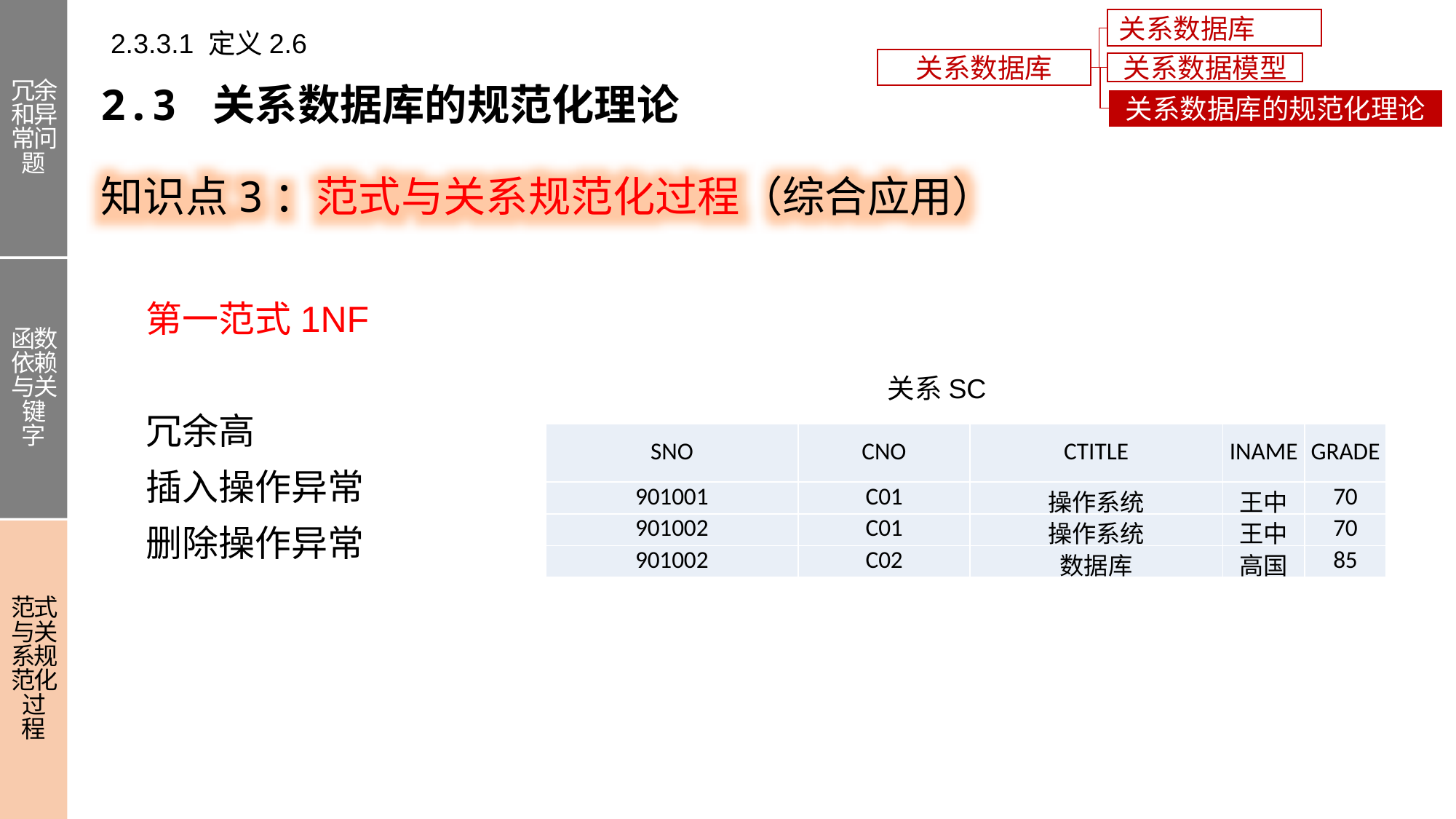

冗余和异常问题
函数依赖与关键字
范式与关系规范化过程
关系数据库概述
2.3.3.1 定义2.6
关系数据库
关系数据模型
2.3 关系数据库的规范化理论
关系数据库的规范化理论
知识点3：范式与关系规范化过程（综合应用）
第一范式1NF

冗余高
插入操作异常
删除操作异常
       关系SC
| SNO | CNO | CTITLE | INAME | GRADE |
| --- | --- | --- | --- | --- |
| 901001 | C01 | 操作系统 | 王中 | 70 |
| 901002 | C01 | 操作系统 | 王中 | 70 |
| 901002 | C02 | 数据库 | 高国 | 85 |